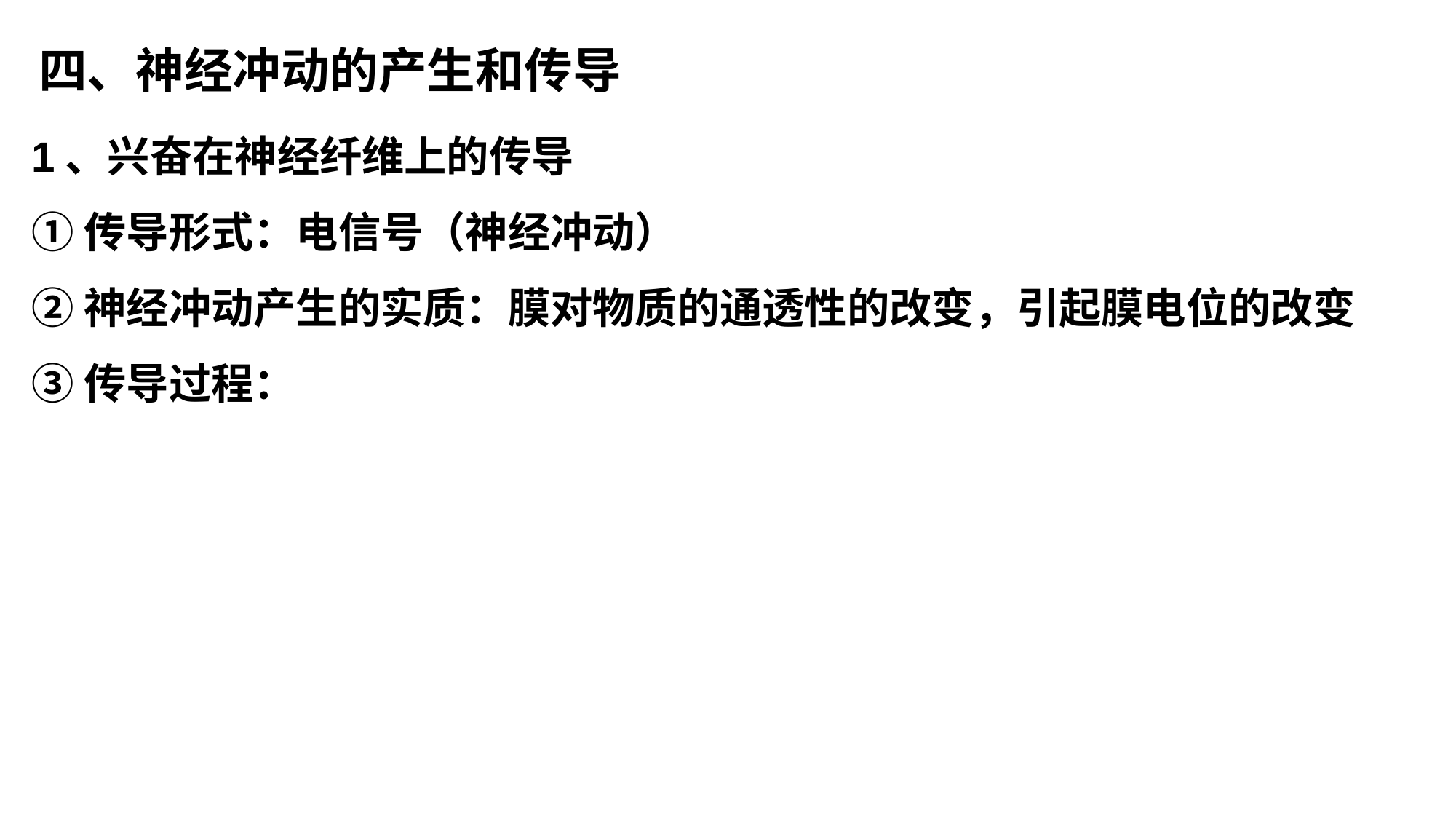

四、神经冲动的产生和传导
1、兴奋在神经纤维上的传导
①传导形式：电信号（神经冲动）
②神经冲动产生的实质：膜对物质的通透性的改变，引起膜电位的改变
③传导过程：